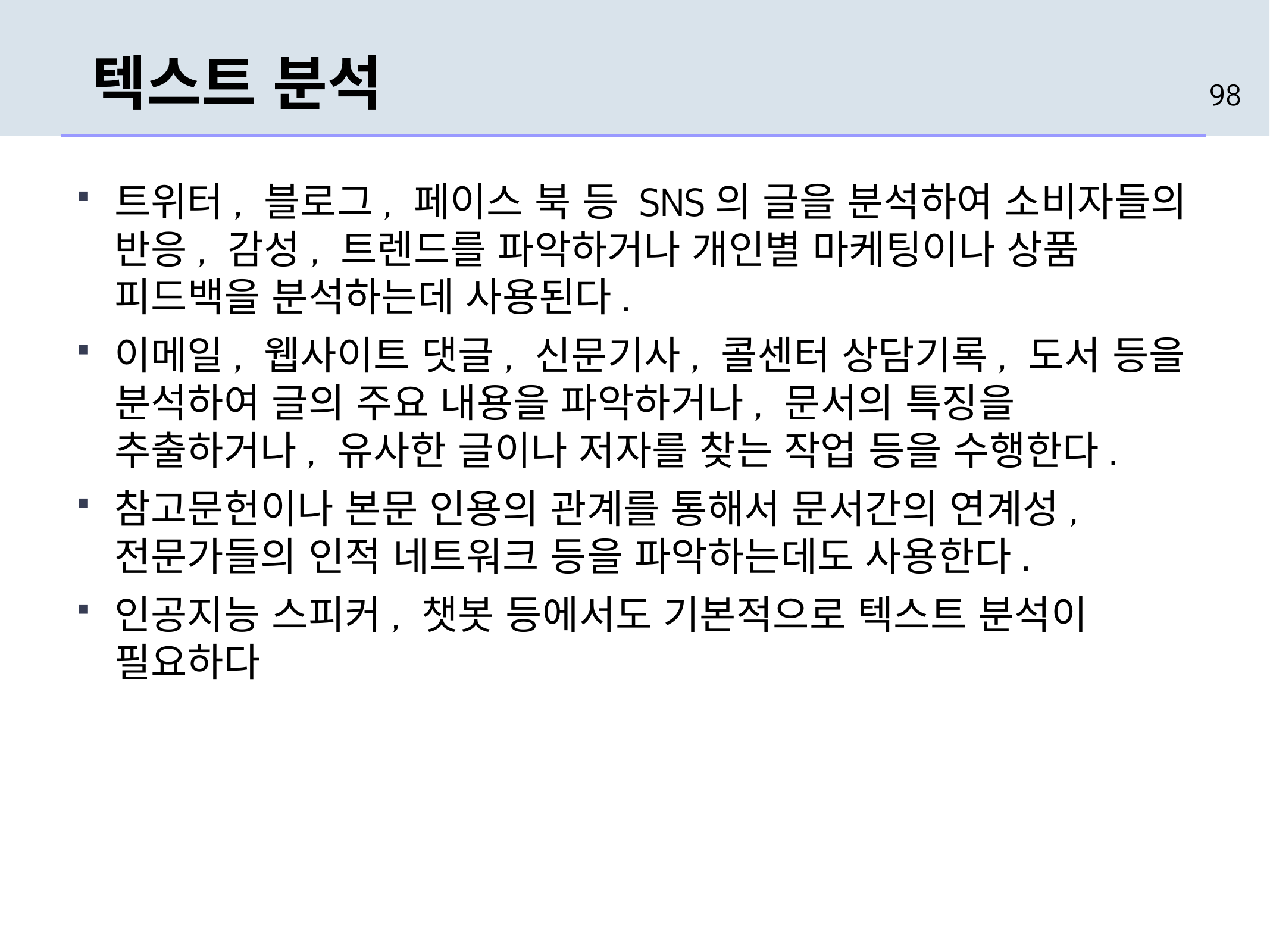

# 텍스트 분석
98
트위터, 블로그, 페이스 북 등 SNS의 글을 분석하여 소비자들의 반응, 감성, 트렌드를 파악하거나 개인별 마케팅이나 상품 피드백을 분석하는데 사용된다.
이메일, 웹사이트 댓글, 신문기사, 콜센터 상담기록, 도서 등을 분석하여 글의 주요 내용을 파악하거나, 문서의 특징을 추출하거나, 유사한 글이나 저자를 찾는 작업 등을 수행한다.
참고문헌이나 본문 인용의 관계를 통해서 문서간의 연계성, 전문가들의 인적 네트워크 등을 파악하는데도 사용한다.
인공지능 스피커, 챗봇 등에서도 기본적으로 텍스트 분석이 필요하다